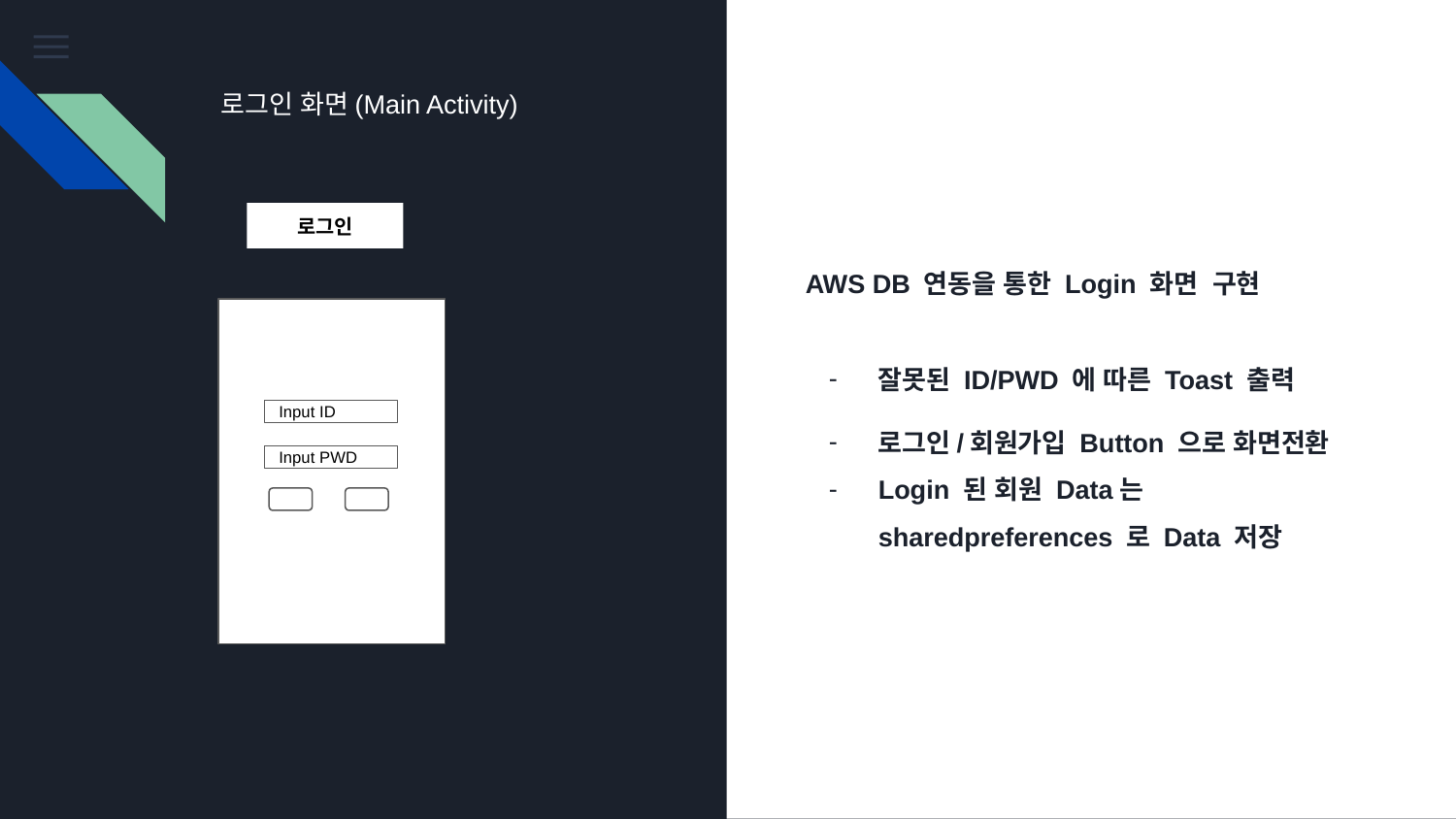

로그인 화면(Main Activity)
로그인
AWS DB 연동을 통한 Login 화면  구현
잘못된 ID/PWD 에 따른 Toast 출력
로그인/회원가입 Button 으로 화면전환
Login 된 회원 Data는 sharedpreferences 로 Data 저장

Input ID
Input PWD